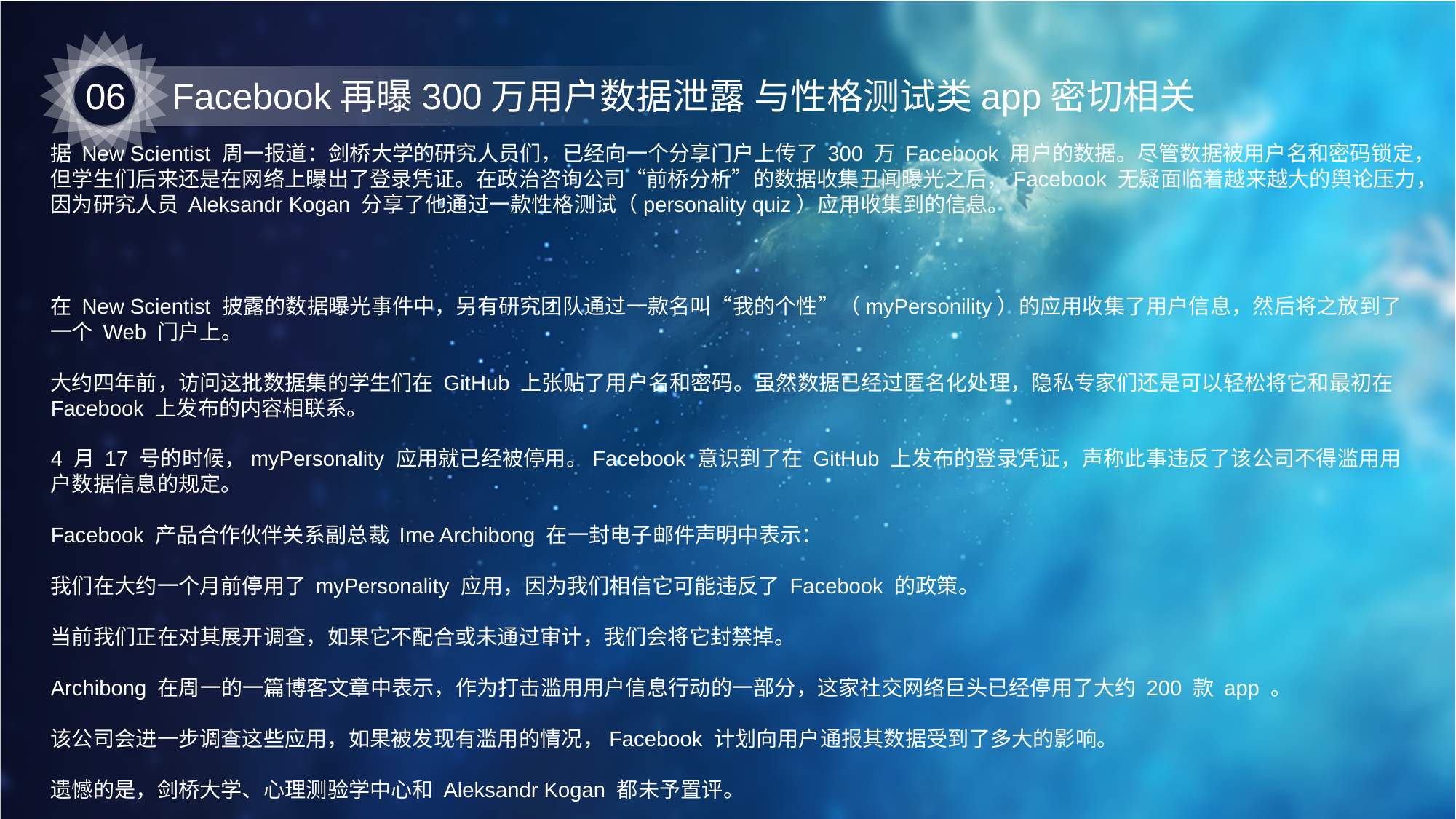

06
Facebook再曝300万用户数据泄露 与性格测试类app密切相关
据 New Scientist 周一报道：剑桥大学的研究人员们，已经向一个分享门户上传了 300 万 Facebook 用户的数据。尽管数据被用户名和密码锁定，但学生们后来还是在网络上曝出了登录凭证。在政治咨询公司“前桥分析”的数据收集丑闻曝光之后，Facebook 无疑面临着越来越大的舆论压力，因为研究人员 Aleksandr Kogan 分享了他通过一款性格测试（personality quiz）应用收集到的信息。

在 New Scientist 披露的数据曝光事件中，另有研究团队通过一款名叫“我的个性”（myPersonility）的应用收集了用户信息，然后将之放到了一个 Web 门户上。

大约四年前，访问这批数据集的学生们在 GitHub 上张贴了用户名和密码。虽然数据已经过匿名化处理，隐私专家们还是可以轻松将它和最初在 Facebook 上发布的内容相联系。

4 月 17 号的时候，myPersonality 应用就已经被停用。Facebook 意识到了在 GitHub 上发布的登录凭证，声称此事违反了该公司不得滥用用户数据信息的规定。

Facebook 产品合作伙伴关系副总裁 Ime Archibong 在一封电子邮件声明中表示：

我们在大约一个月前停用了 myPersonality 应用，因为我们相信它可能违反了 Facebook 的政策。

当前我们正在对其展开调查，如果它不配合或未通过审计，我们会将它封禁掉。

Archibong 在周一的一篇博客文章中表示，作为打击滥用用户信息行动的一部分，这家社交网络巨头已经停用了大约 200 款 app 。

该公司会进一步调查这些应用，如果被发现有滥用的情况，Facebook 计划向用户通报其数据受到了多大的影响。

遗憾的是，剑桥大学、心理测验学中心和 Aleksandr Kogan 都未予置评。